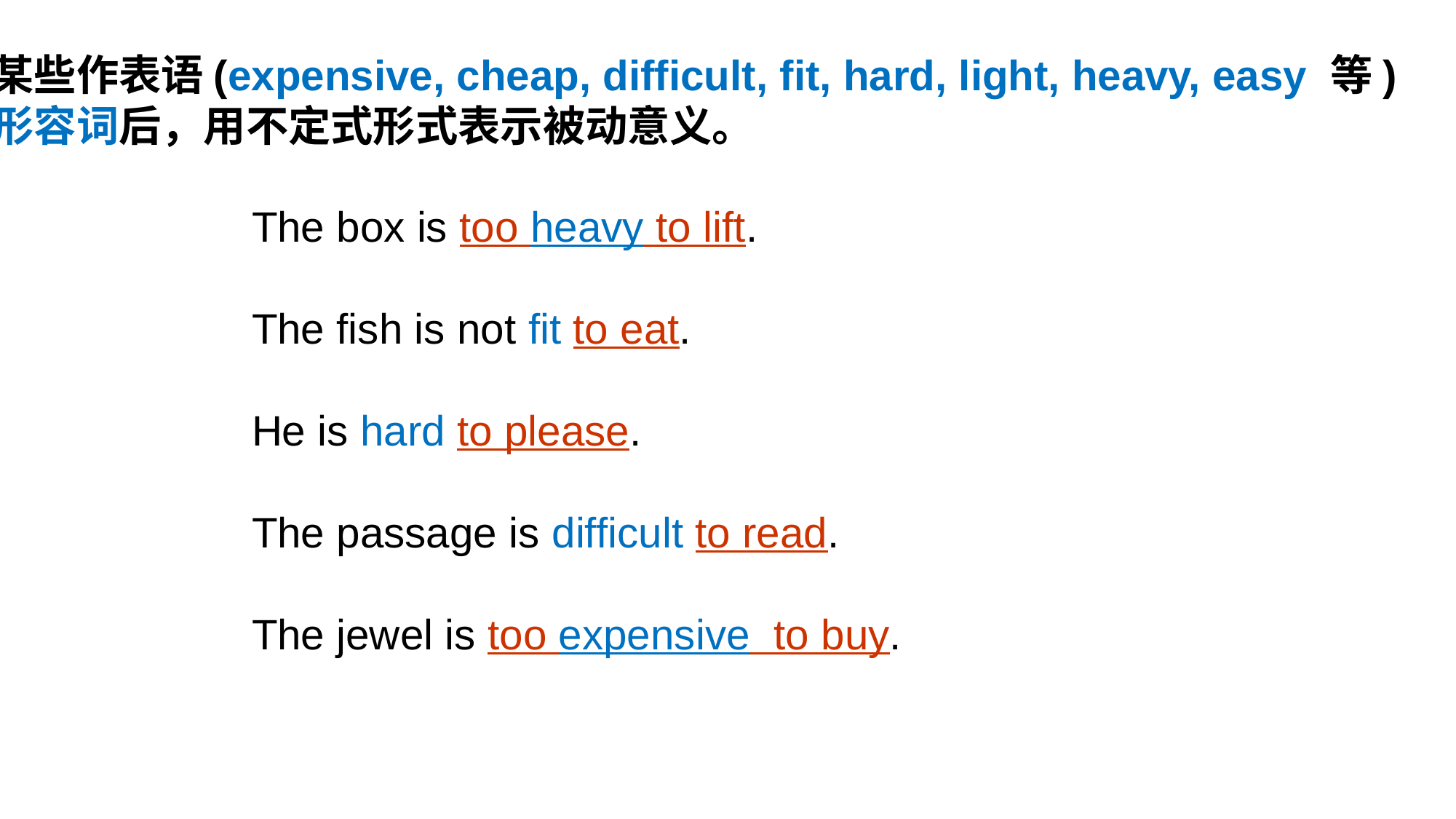

某些作表语(expensive, cheap, difficult, fit, hard, light, heavy, easy 等)
形容词后，用不定式形式表示被动意义。
     The box is too heavy to lift.

     The fish is not fit to eat.

     He is hard to please.

     The passage is difficult to read.

     The jewel is too expensive  to buy.